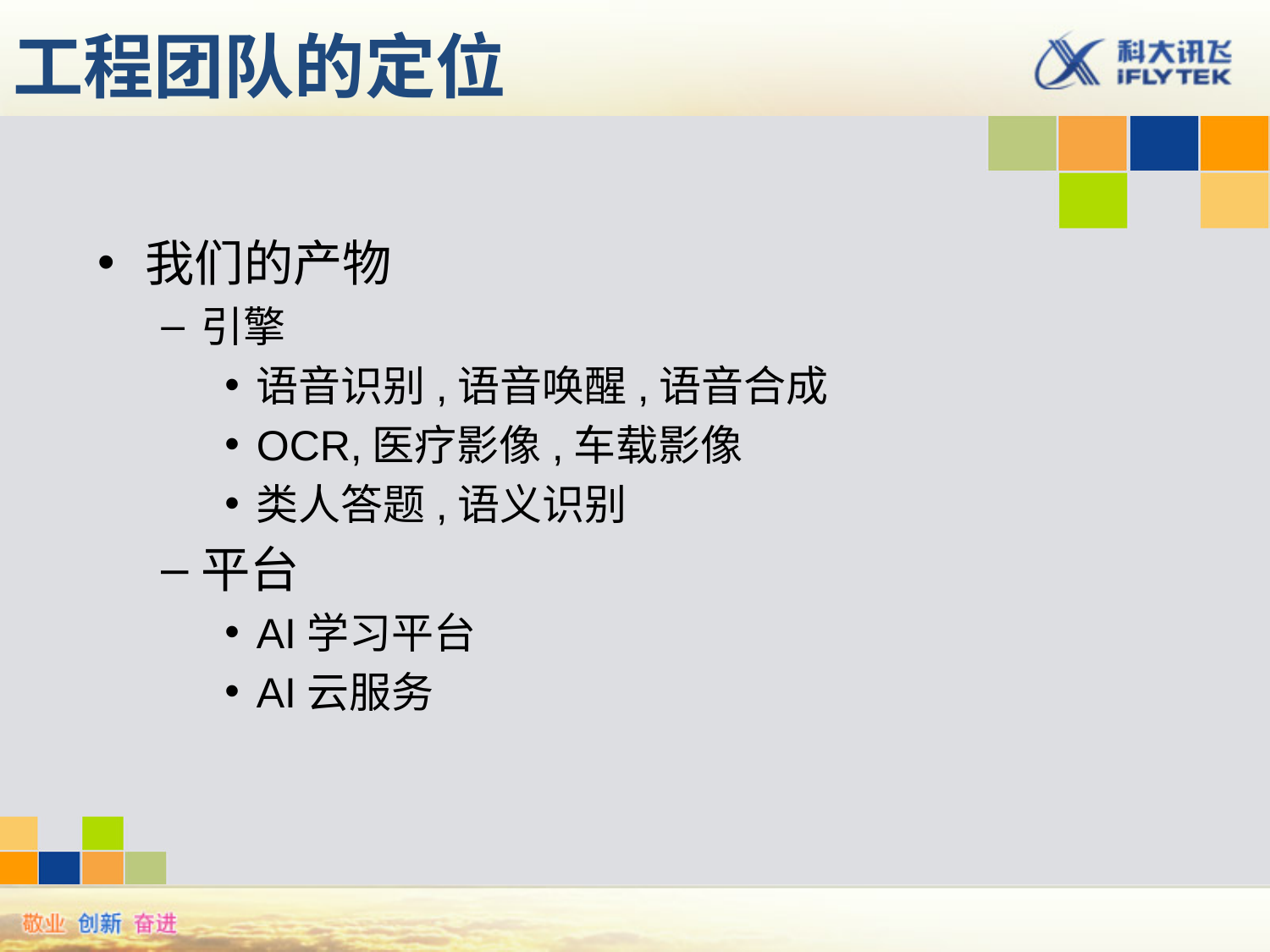

# 工程团队的定位
我们的产物
引擎
语音识别,语音唤醒,语音合成
OCR,医疗影像,车载影像
类人答题,语义识别
平台
AI学习平台
AI云服务